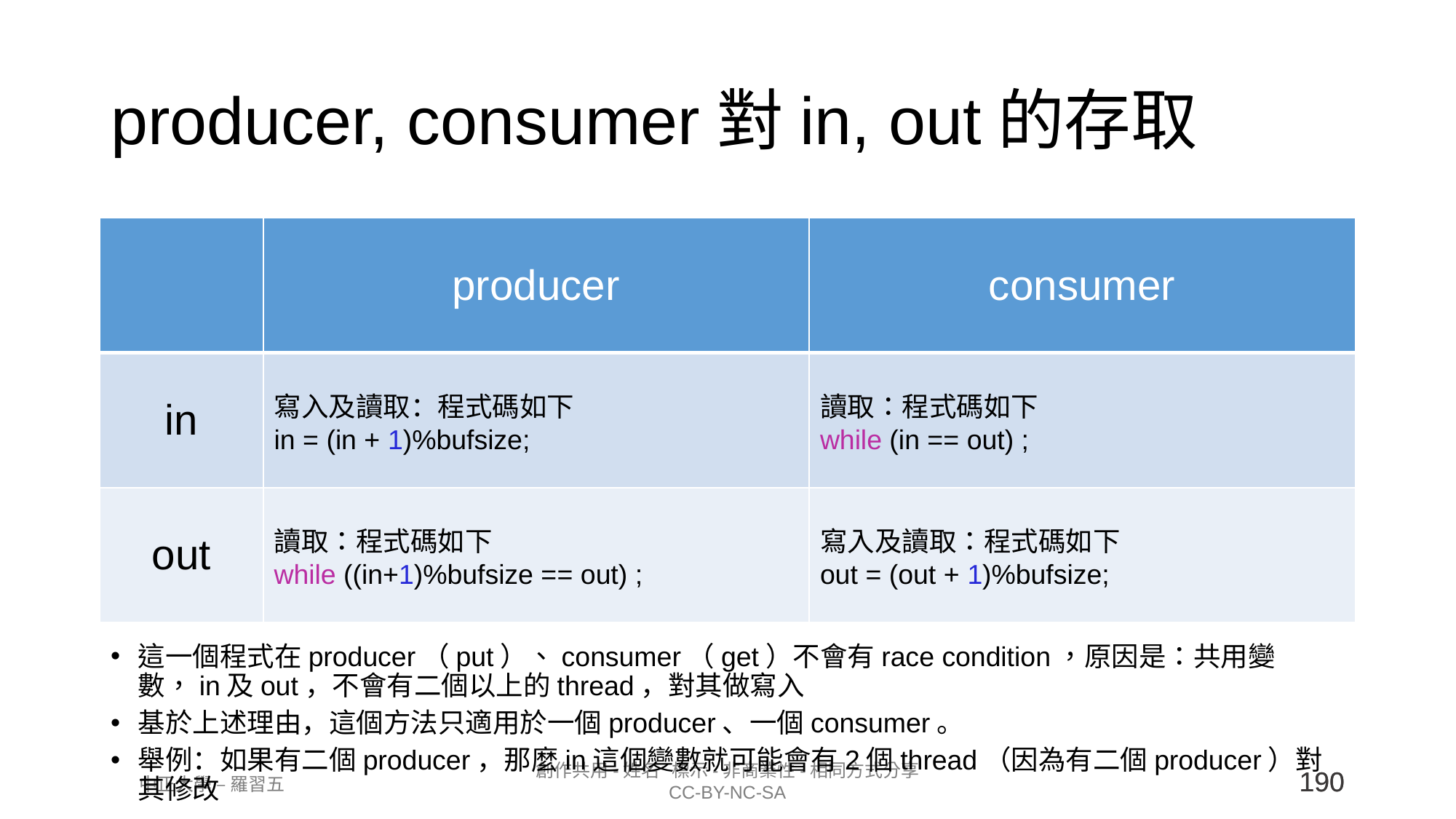

# producer, consumer對in, out的存取
|  | producer | consumer |
| --- | --- | --- |
| in | 寫入及讀取：程式碼如下 in = (in + 1)%bufsize; | 讀取：程式碼如下 while (in == out) ; |
| out | 讀取：程式碼如下 while ((in+1)%bufsize == out) ; | 寫入及讀取：程式碼如下 out = (out + 1)%bufsize; |
這一個程式在producer（put）、consumer（get）不會有race condition，原因是：共用變數，in及out，不會有二個以上的thread，對其做寫入
基於上述理由，這個方法只適用於一個producer、一個consumer。
舉例：如果有二個producer，那麼in這個變數就可能會有2個thread（因為有二個producer）對其修改